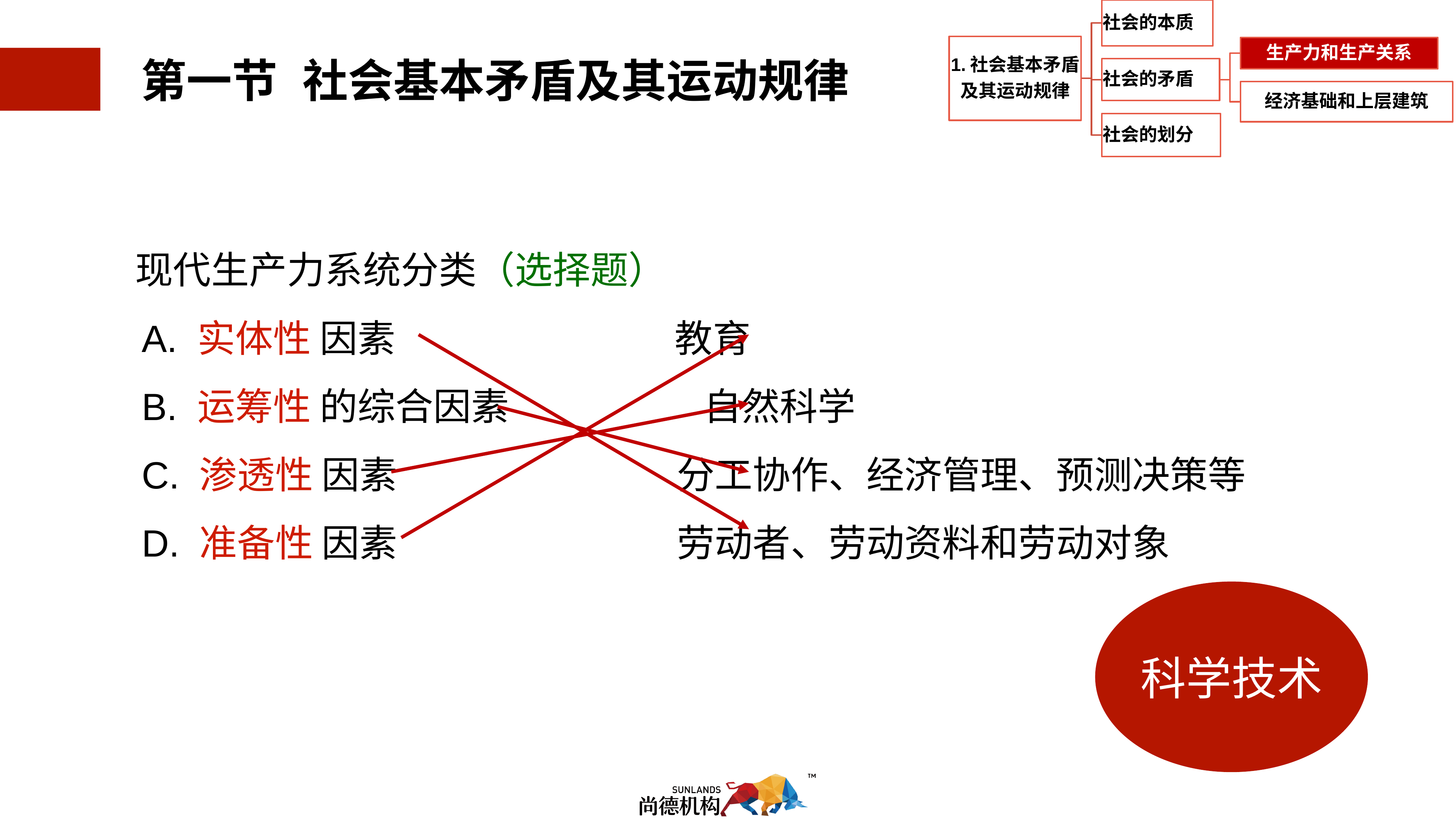

1.社会基本矛盾
及其运动规律
社会的本质
社会的矛盾
生产力和生产关系
经济基础和上层建筑
社会的划分
现代生产力系统分类（选择题）
 A. 实体性 因素                                 教育
 B. 运筹性 的综合因素                       自然科学
 C. 渗透性 因素                                 分工协作、经济管理、预测决策等
 D. 准备性 因素                                 劳动者、劳动资料和劳动对象
科学技术